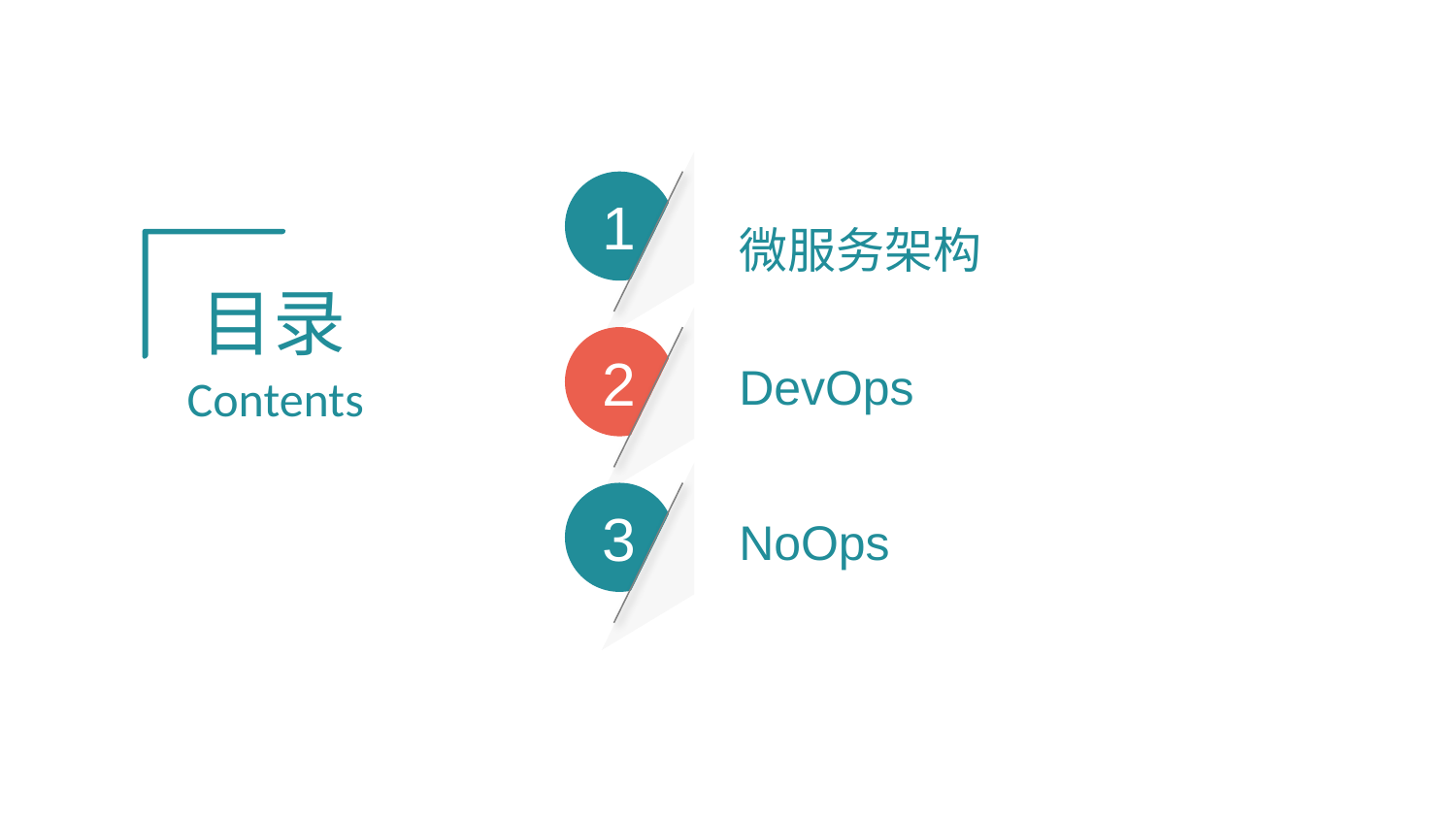

1
微服务架构

目录

2
DevOps

Contents

3
NoOps